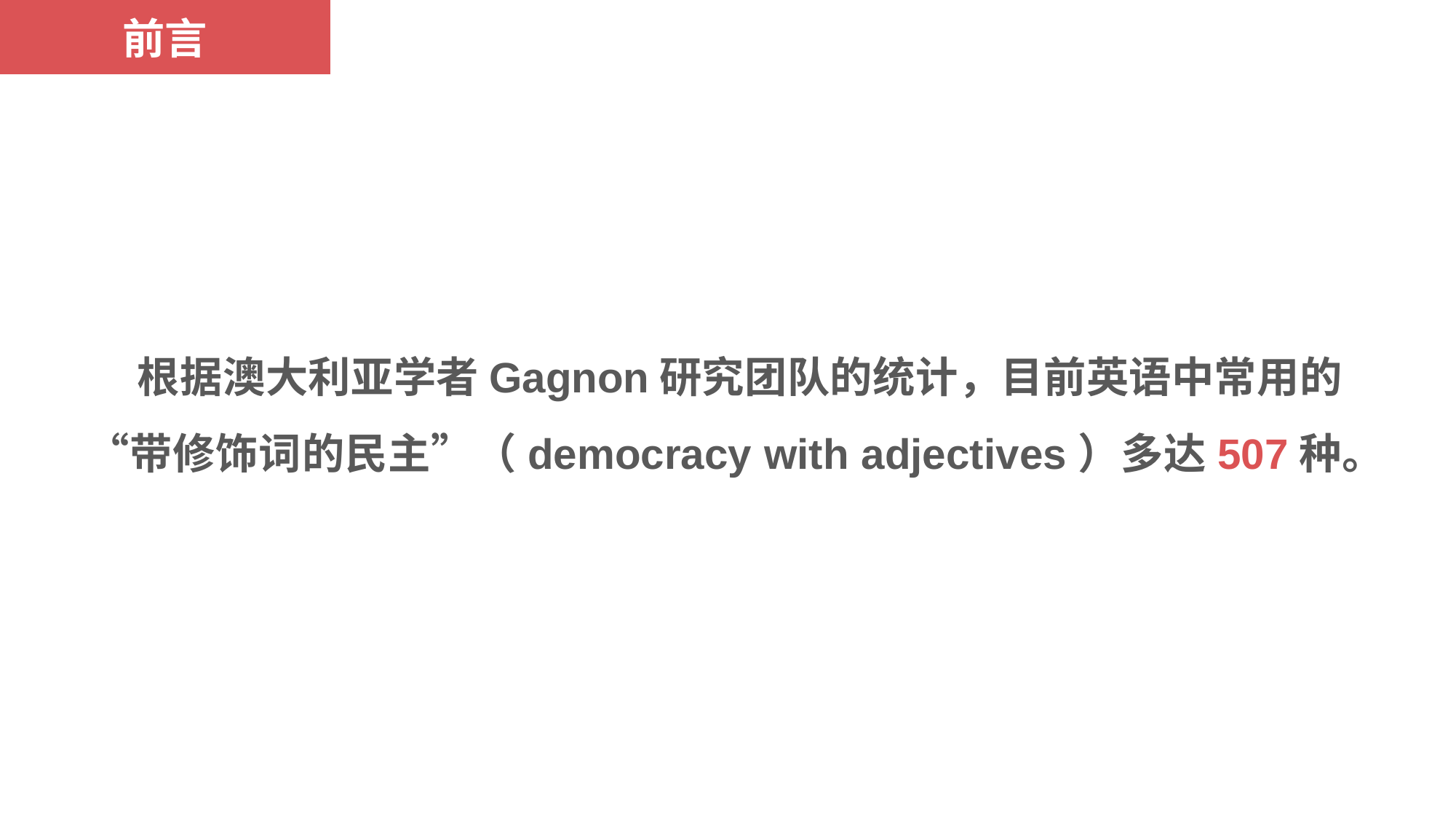

前言
    根据澳大利亚学者Gagnon研究团队的统计，目前英语中常用的“带修饰词的民主”（democracy with adjectives）多达507种。